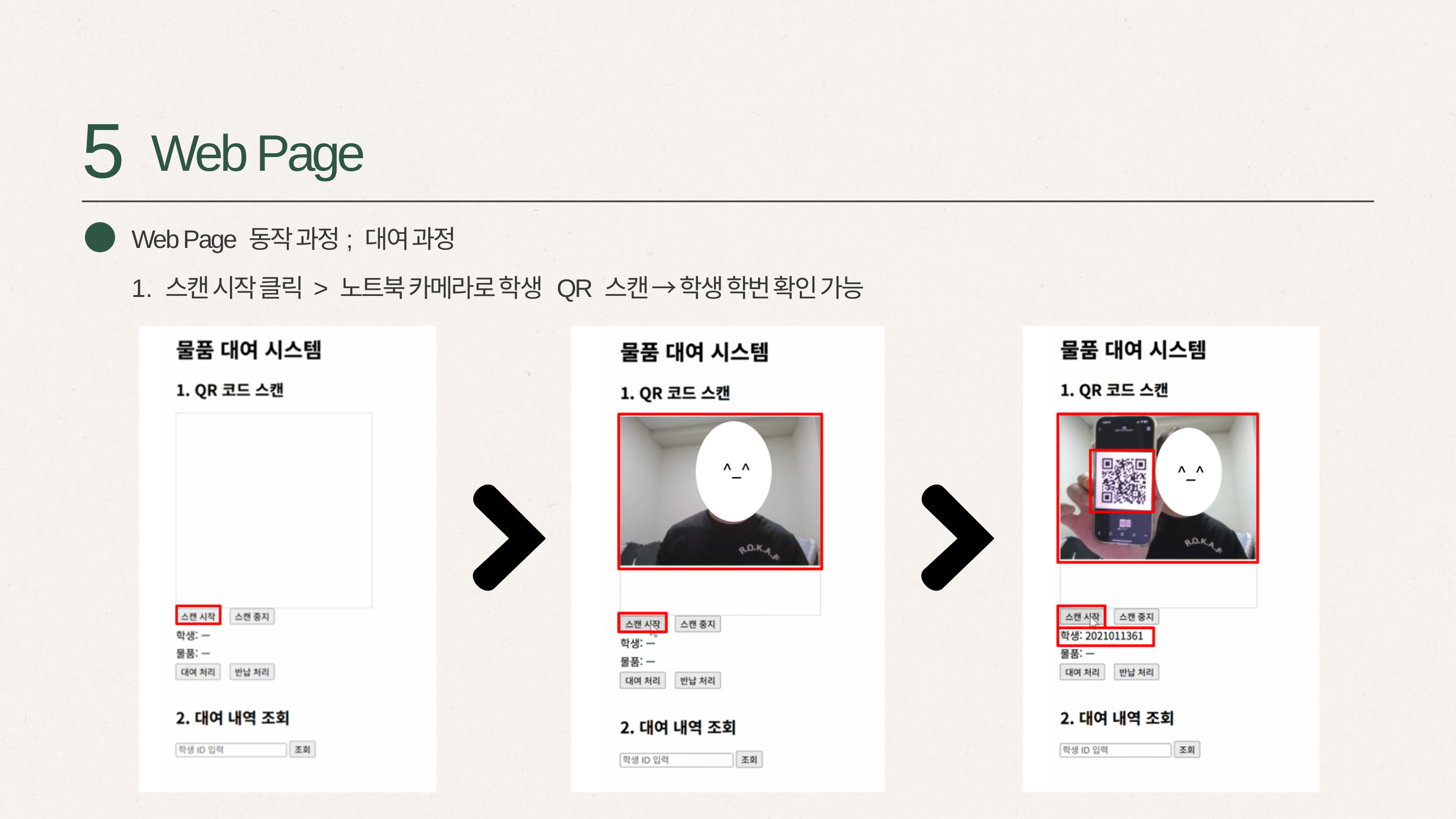

5
Web Page

Web Page 동작 과정; 대여 과정

 스캔 시작 클릭 > 노트북 카메라로 학생  QR 스캔 → 학생 학번 확인 가능